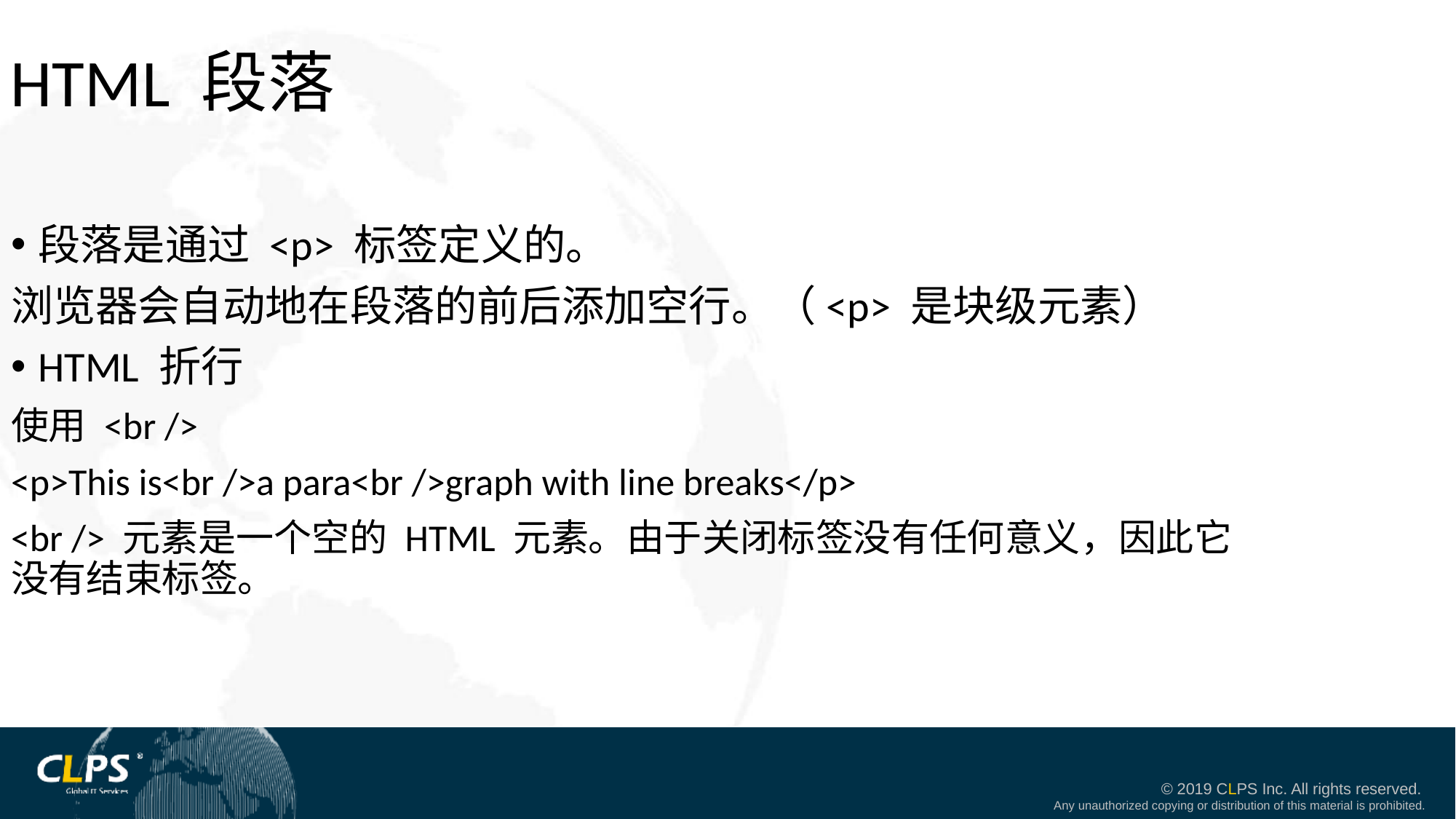

HTML 段落
段落是通过 <p> 标签定义的。
浏览器会自动地在段落的前后添加空行。（<p> 是块级元素）
HTML 折行
使用 <br />
<p>This is<br />a para<br />graph with line breaks</p>
<br /> 元素是一个空的 HTML 元素。由于关闭标签没有任何意义，因此它没有结束标签。